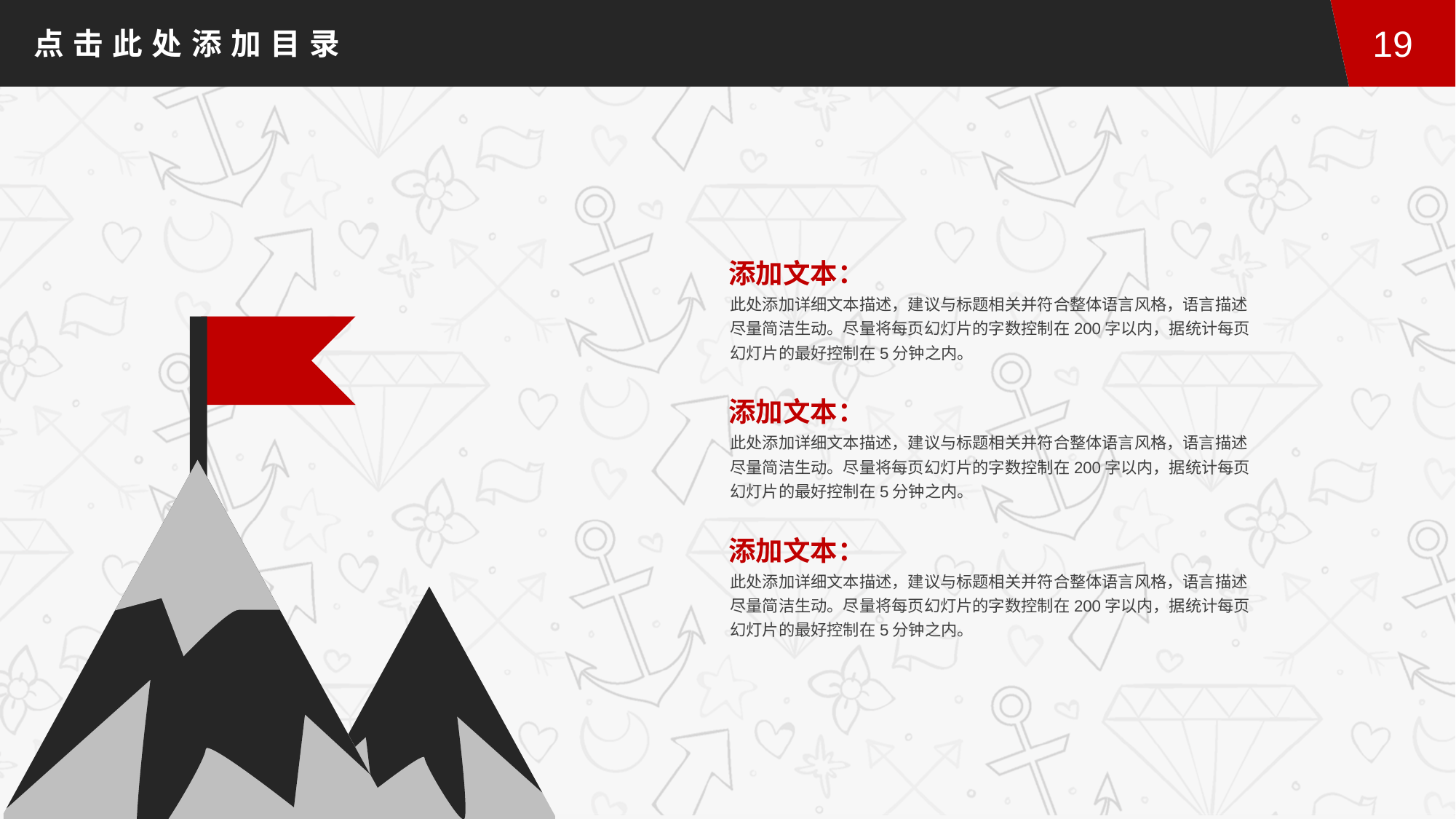

点击此处添加目录
19
添加文本：
此处添加详细文本描述，建议与标题相关并符合整体语言风格，语言描述尽量简洁生动。尽量将每页幻灯片的字数控制在200字以内，据统计每页幻灯片的最好控制在5分钟之内。

添加文本：
此处添加详细文本描述，建议与标题相关并符合整体语言风格，语言描述尽量简洁生动。尽量将每页幻灯片的字数控制在200字以内，据统计每页幻灯片的最好控制在5分钟之内。
添加文本：
此处添加详细文本描述，建议与标题相关并符合整体语言风格，语言描述尽量简洁生动。尽量将每页幻灯片的字数控制在200字以内，据统计每页幻灯片的最好控制在5分钟之内。